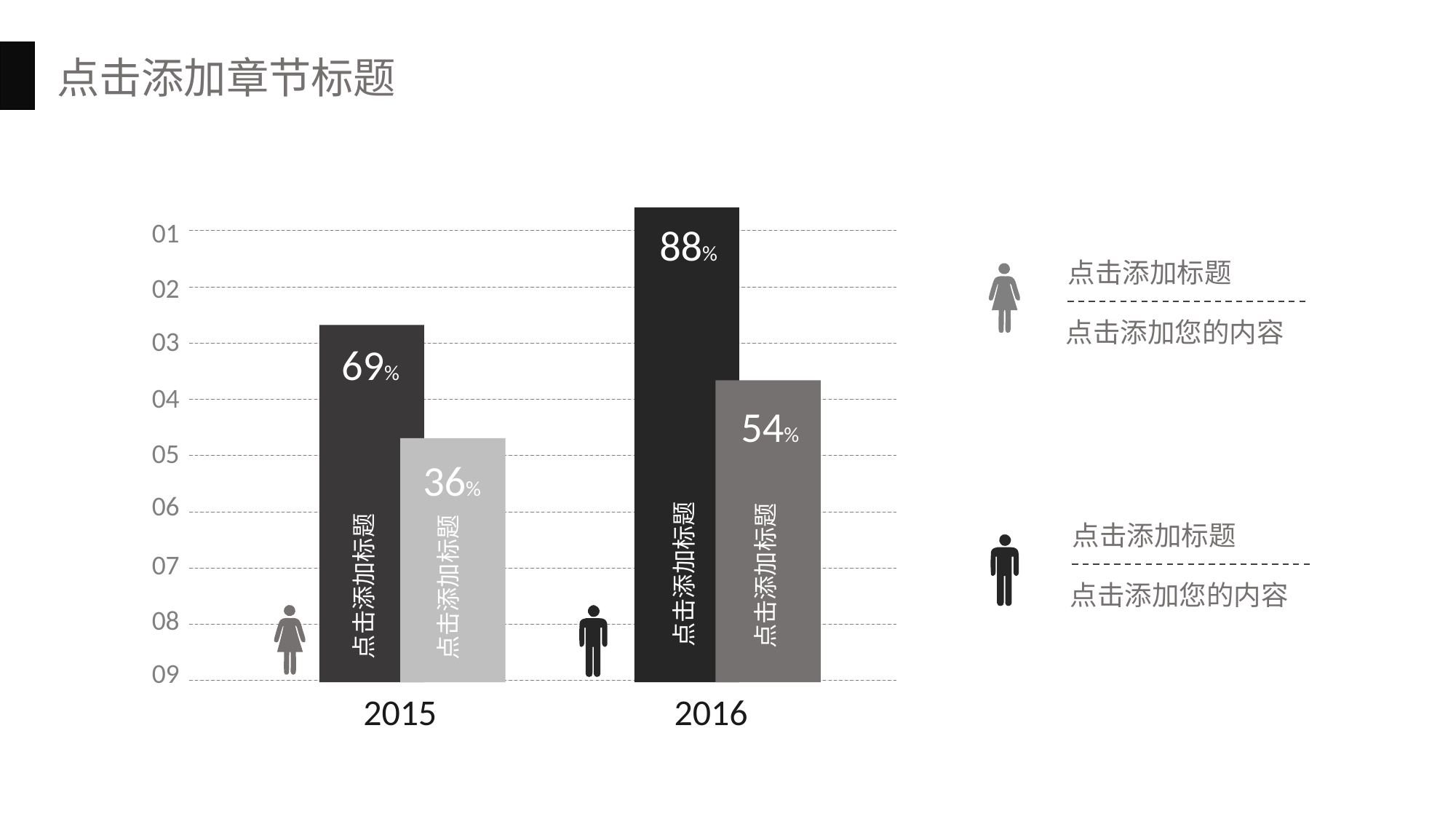

点击添加章节标题

88%
点击添加标题
01
02
03
04
05
06
07
08
09

点击添加标题
点击添加您的内容

69%
点击添加标题

54%
点击添加标题

36%
点击添加标题
点击添加标题
点击添加您的内容

2015
2016